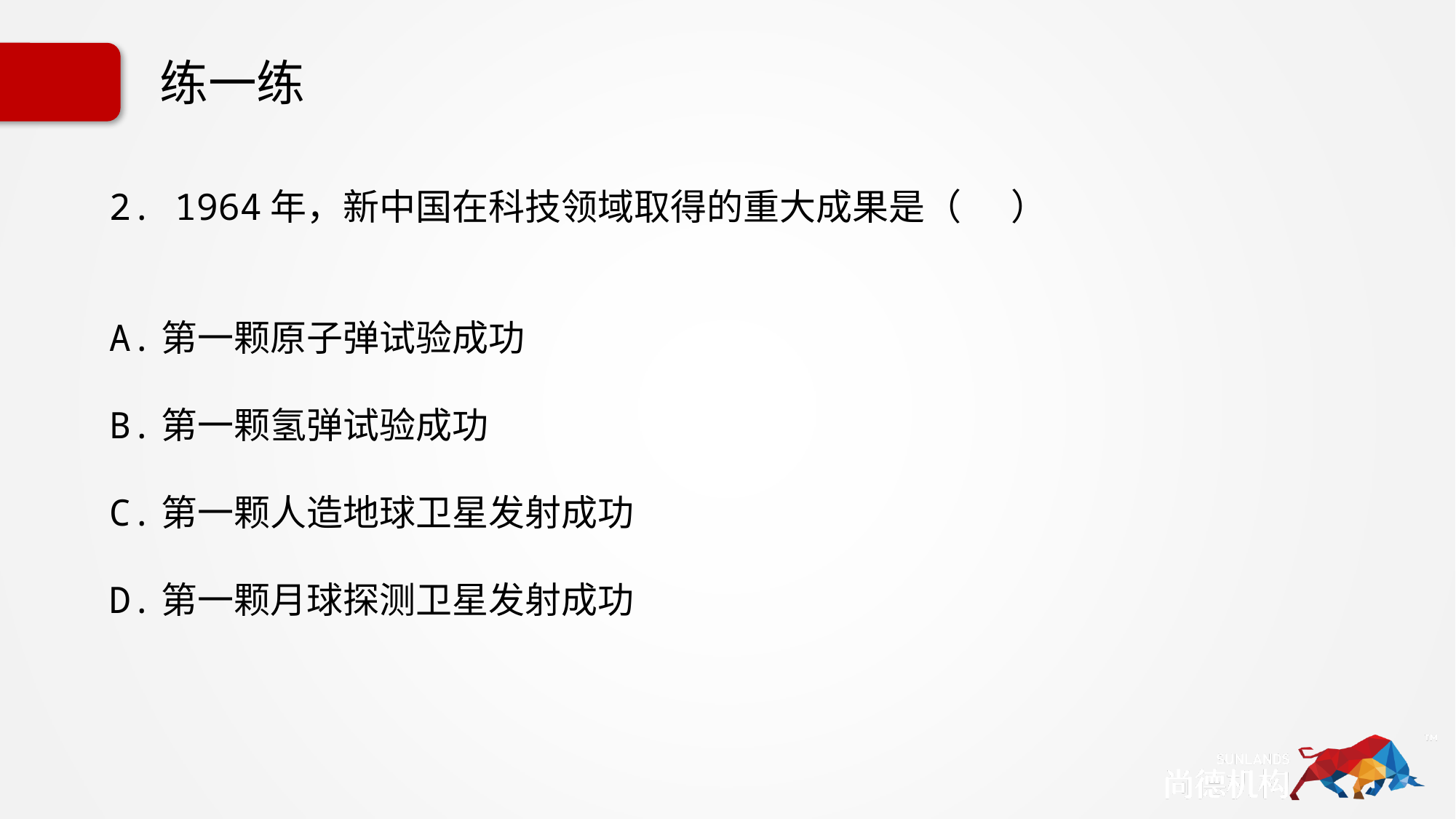

# 练一练
2. 1964年，新中国在科技领域取得的重大成果是（      ）

A.第一颗原子弹试验成功

B.第一颗氢弹试验成功

C.第一颗人造地球卫星发射成功

D.第一颗月球探测卫星发射成功